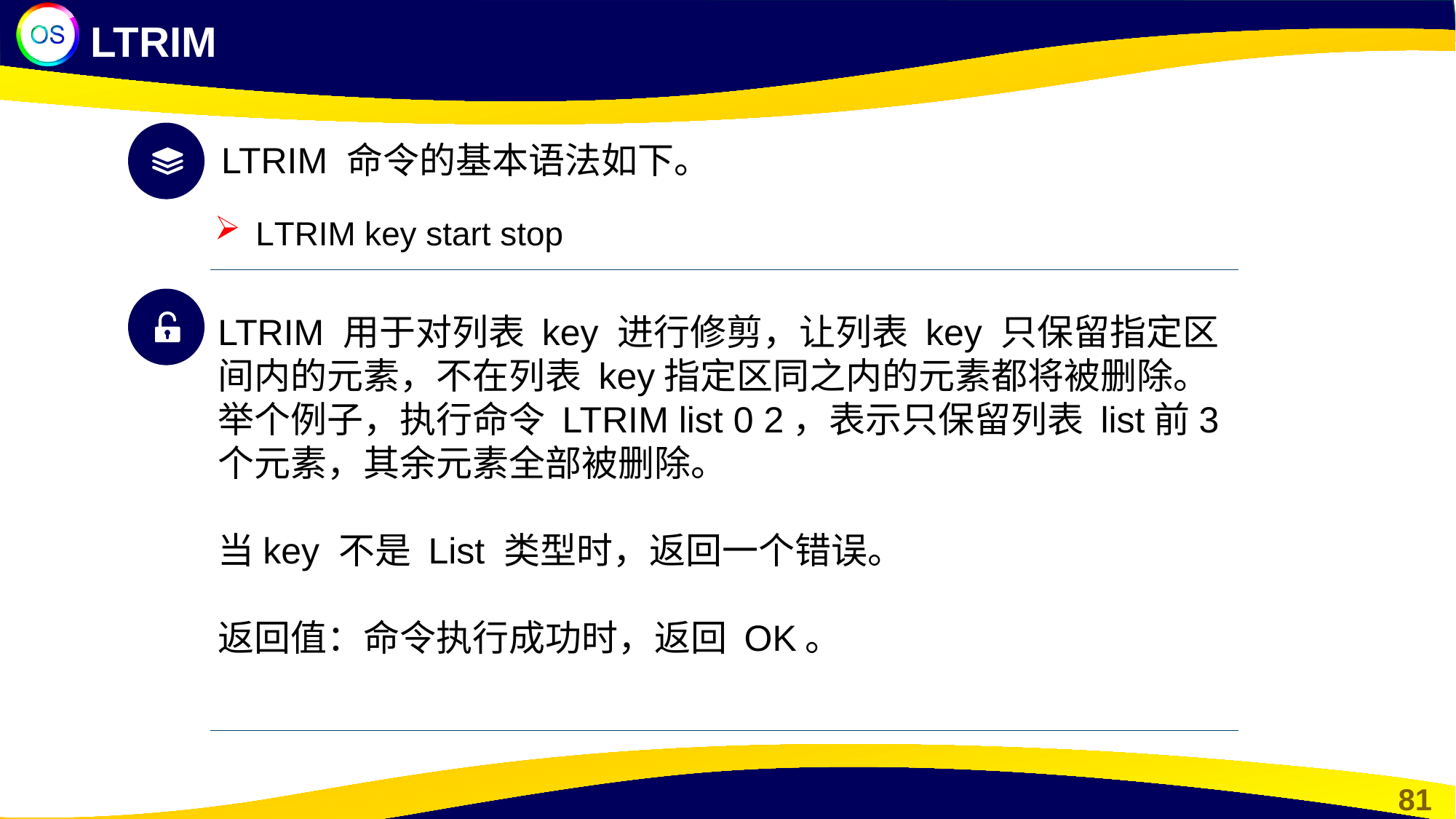

LTRIM

LTRIM 命令的基本语法如下。

LTRIM key start stop

LTRIM 用于对列表 key 进行修剪，让列表 key 只保留指定区间内的元素，不在列表 key指定区同之内的元素都将被删除。举个例子，执行命令 LTRIM list 0 2，表示只保留列表 list前3个元素，其余元素全部被删除。

当key 不是 List 类型时，返回一个错误。

返回值：命令执行成功时，返回 OK。